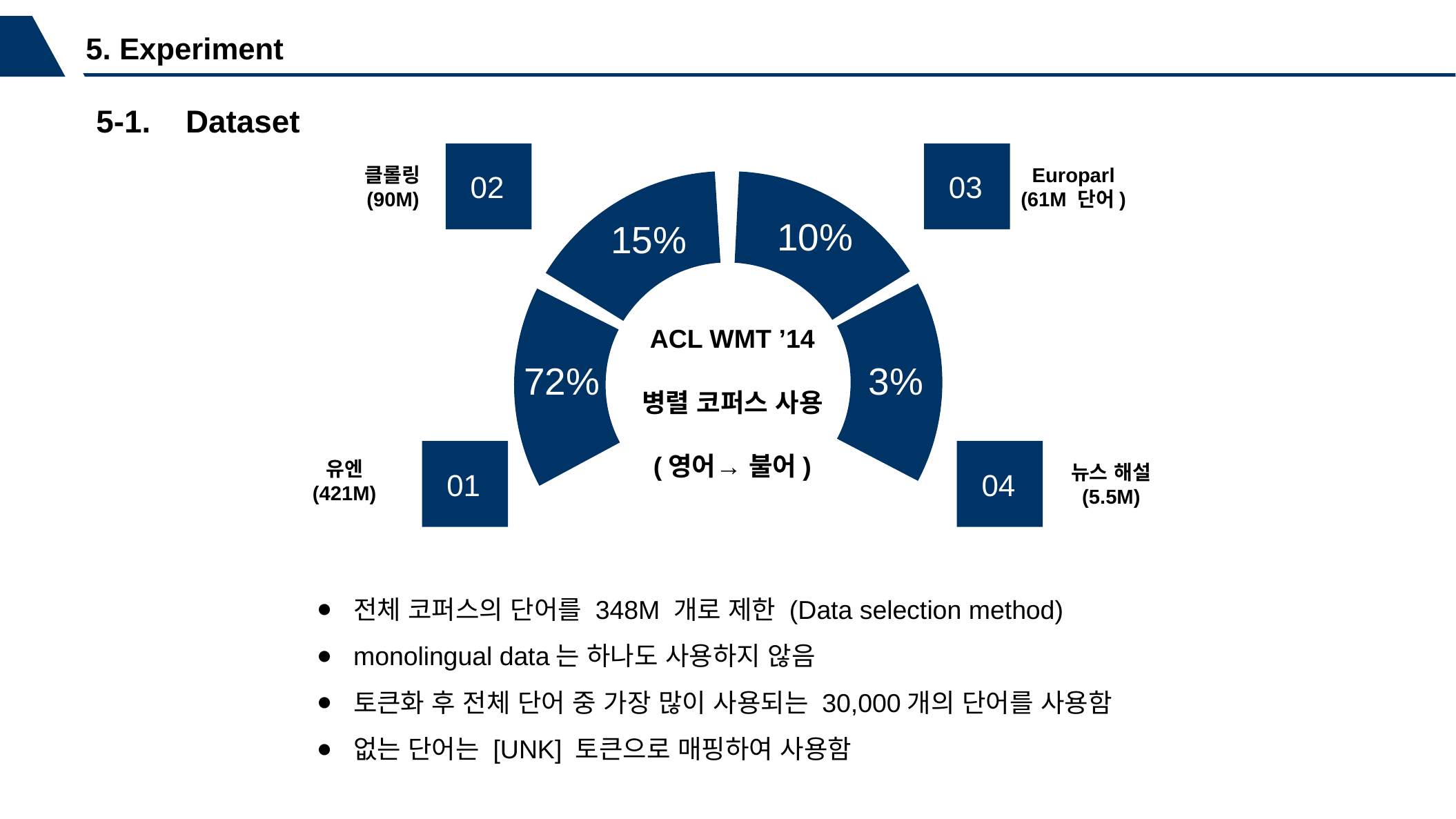

5. Experiment

5-1.    Dataset

Europarl
(61M 단어)
02
03
클롤링
(90M)

10%
15%

ACL WMT ’14
병렬 코퍼스 사용
(영어→ 불어)
3%
72%

01
04
유엔
(421M)
뉴스 해설
(5.5M)
전체 코퍼스의 단어를 348M 개로 제한 (Data selection method)
monolingual data는 하나도 사용하지 않음
토큰화 후 전체 단어 중 가장 많이 사용되는 30,000개의 단어를 사용함
없는 단어는 [UNK] 토큰으로 매핑하여 사용함